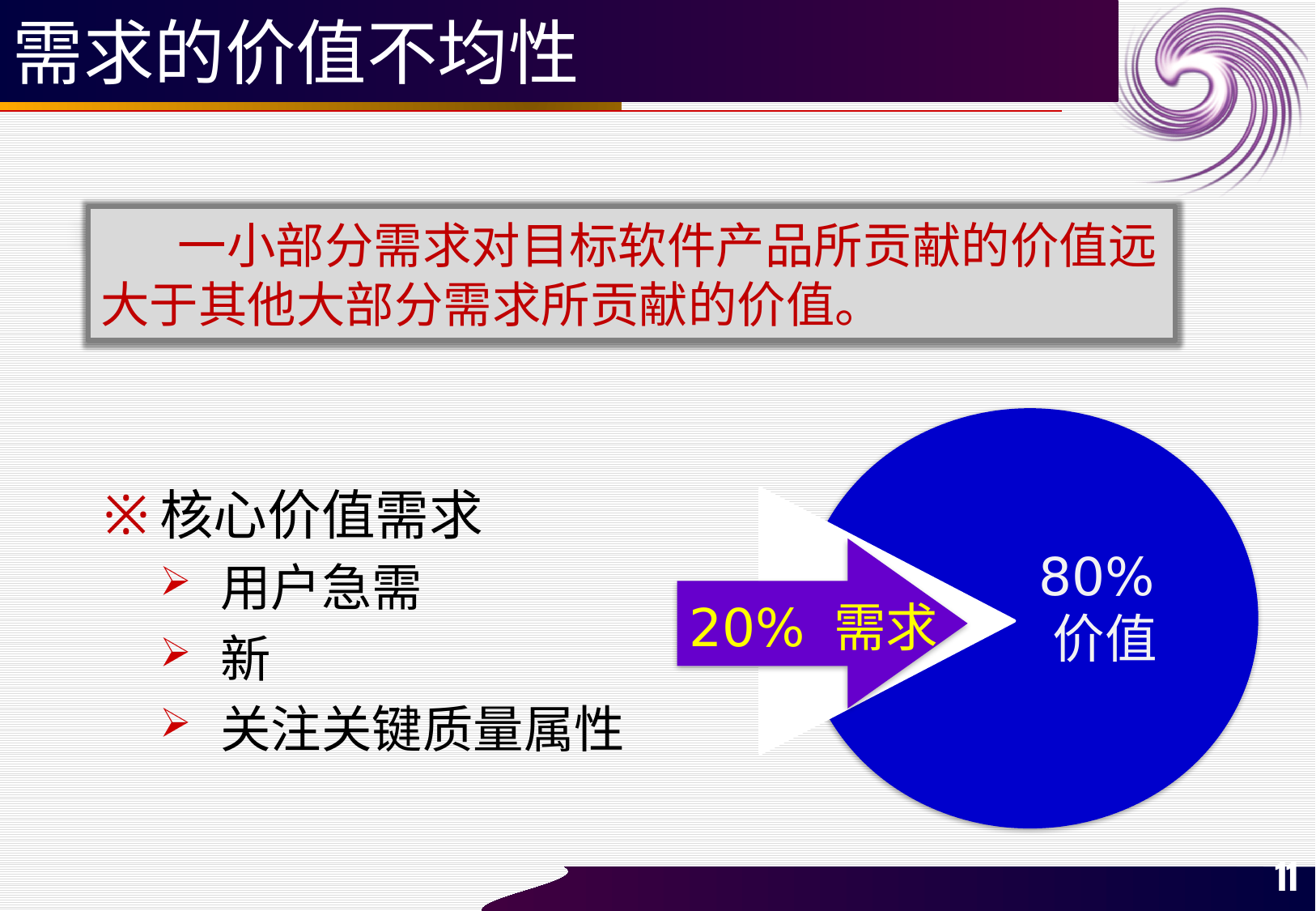

# 需求的价值不均性
      一小部分需求对目标软件产品所贡献的价值远大于其他大部分需求所贡献的价值。

80%
价值

20% 需求
核心价值需求
用户急需
新
关注关键质量属性
11